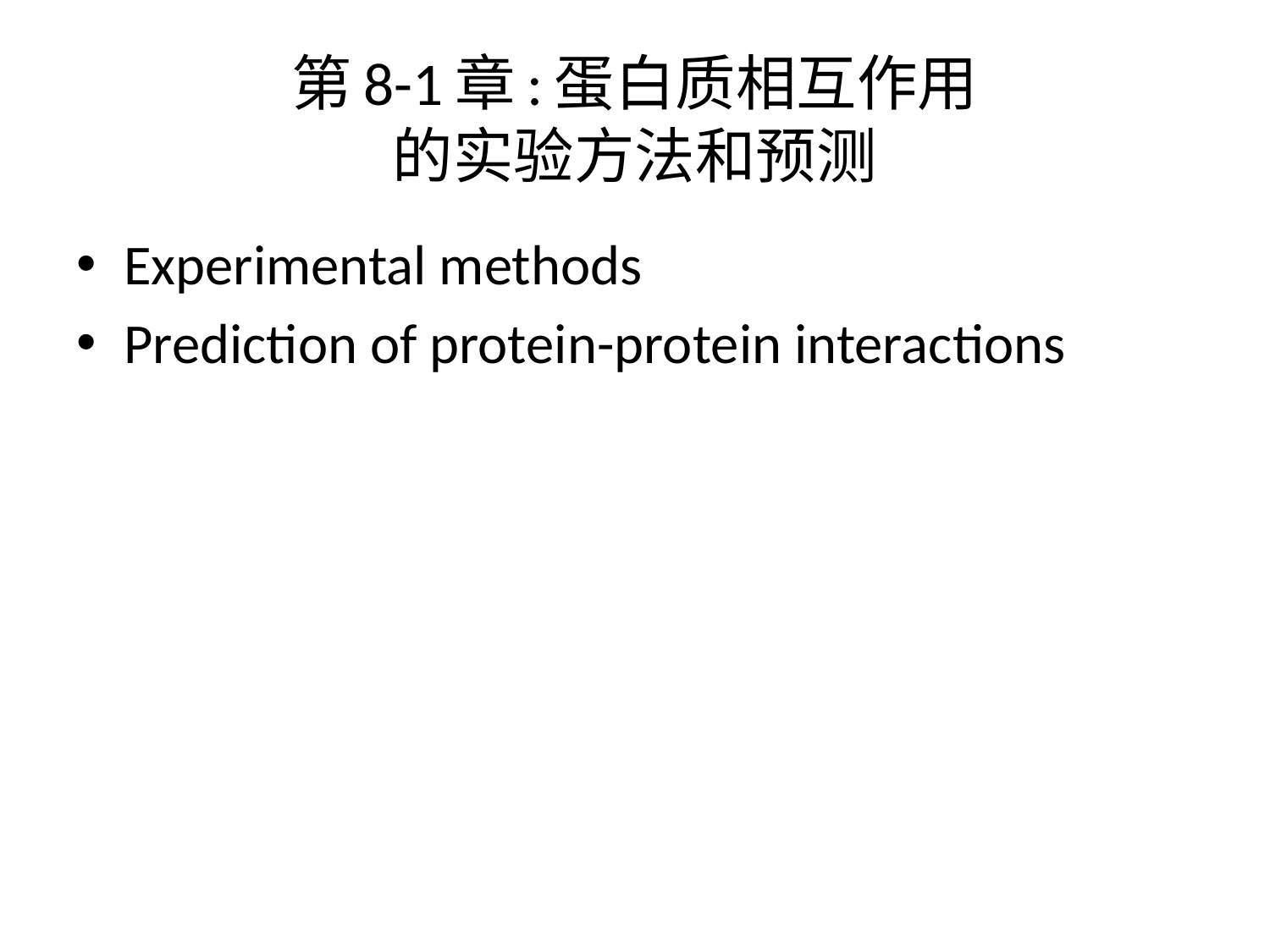

# 第8-1章:蛋白质相互作用 的实验方法和预测
Experimental methods
Prediction of protein-protein interactions